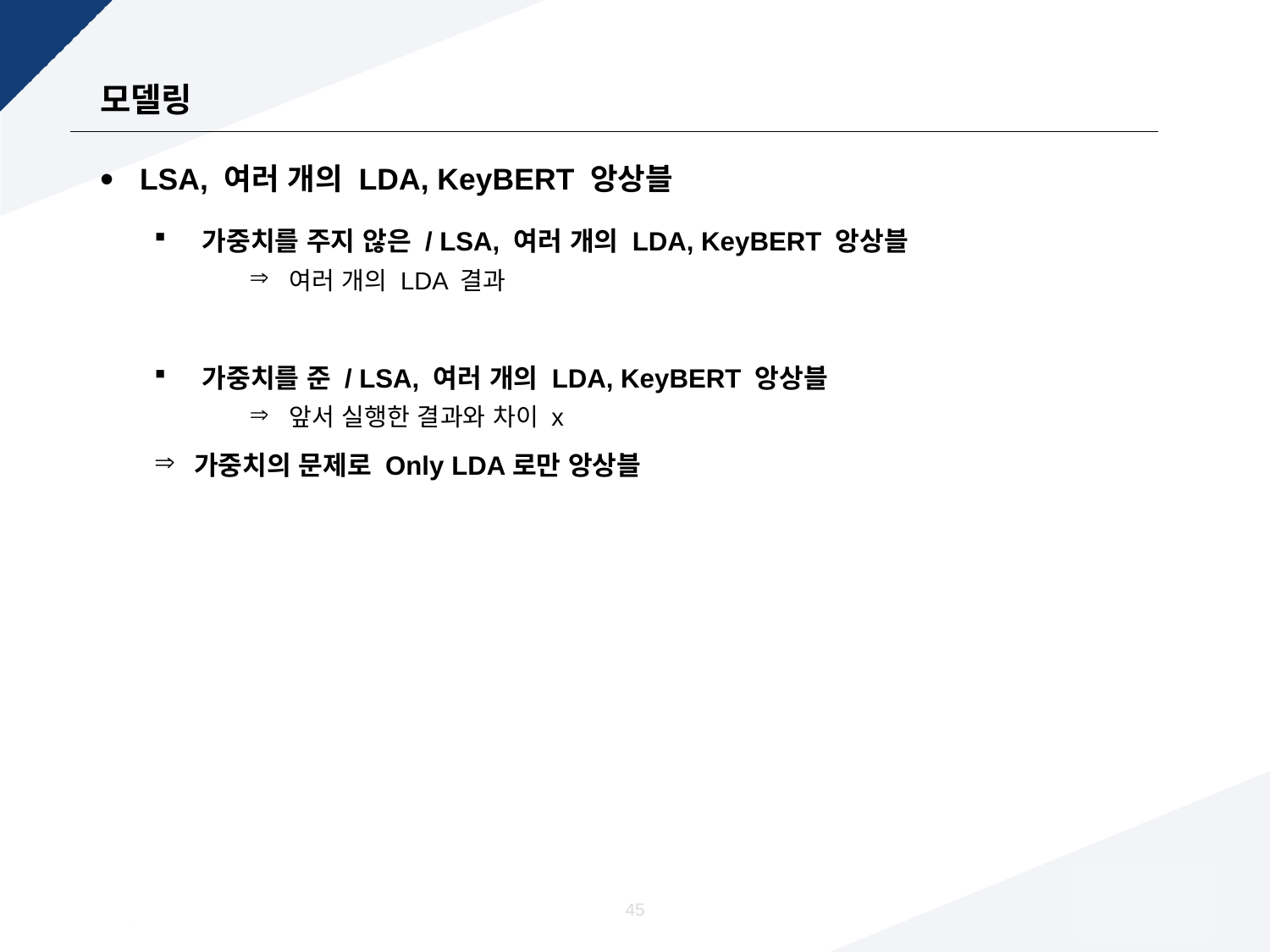

# 모델링
LSA, 여러 개의 LDA, KeyBERT 앙상블
가중치를 주지 않은 / LSA, 여러 개의 LDA, KeyBERT 앙상블
여러 개의 LDA 결과

가중치를 준 / LSA, 여러 개의 LDA, KeyBERT 앙상블
앞서 실행한 결과와 차이 x
가중치의 문제로 Only LDA로만 앙상블